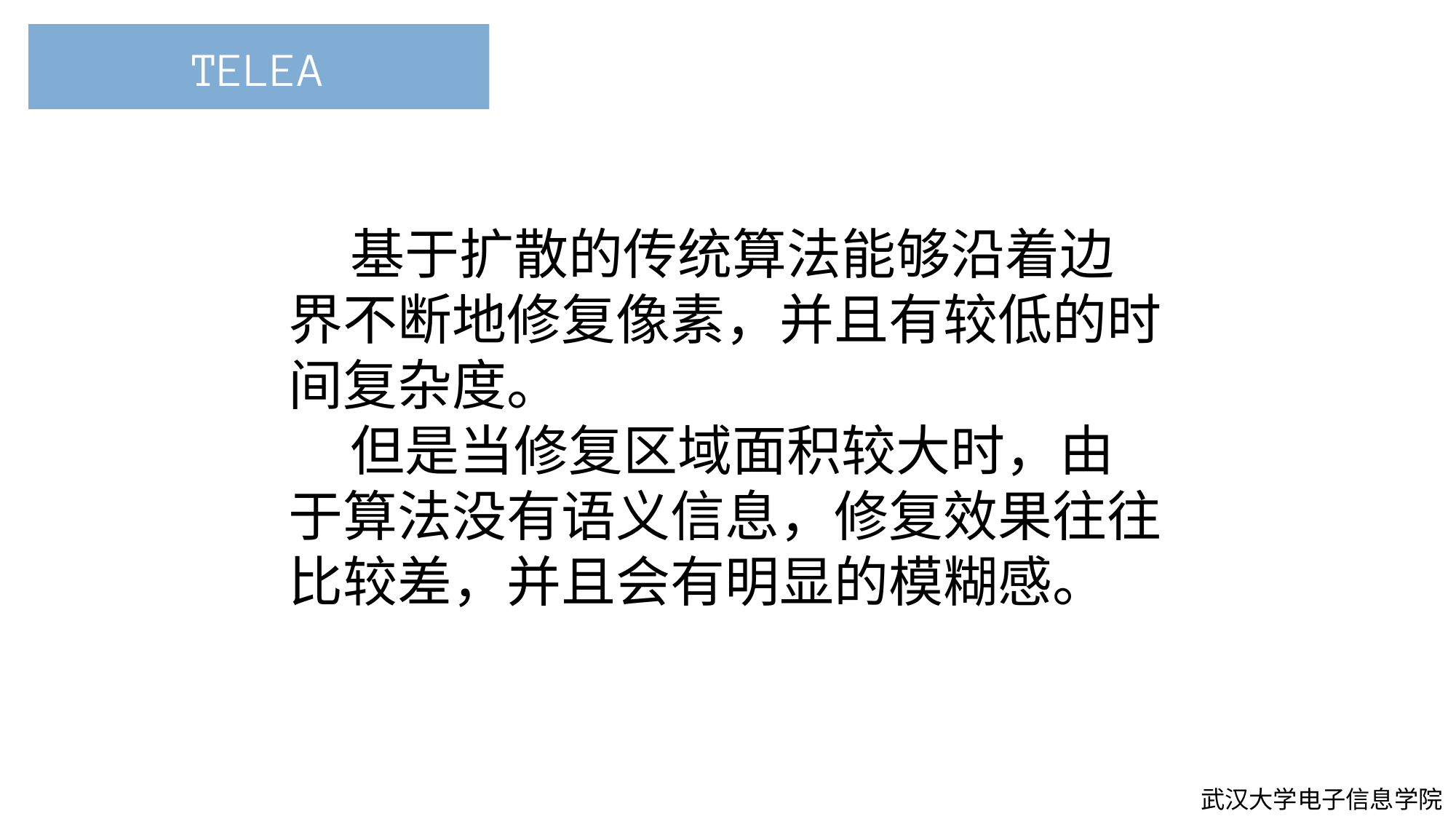

TELEA
    基于扩散的传统算法能够沿着边界不断地修复像素，并且有较低的时间复杂度。
    但是当修复区域面积较大时，由于算法没有语义信息，修复效果往往比较差，并且会有明显的模糊感。